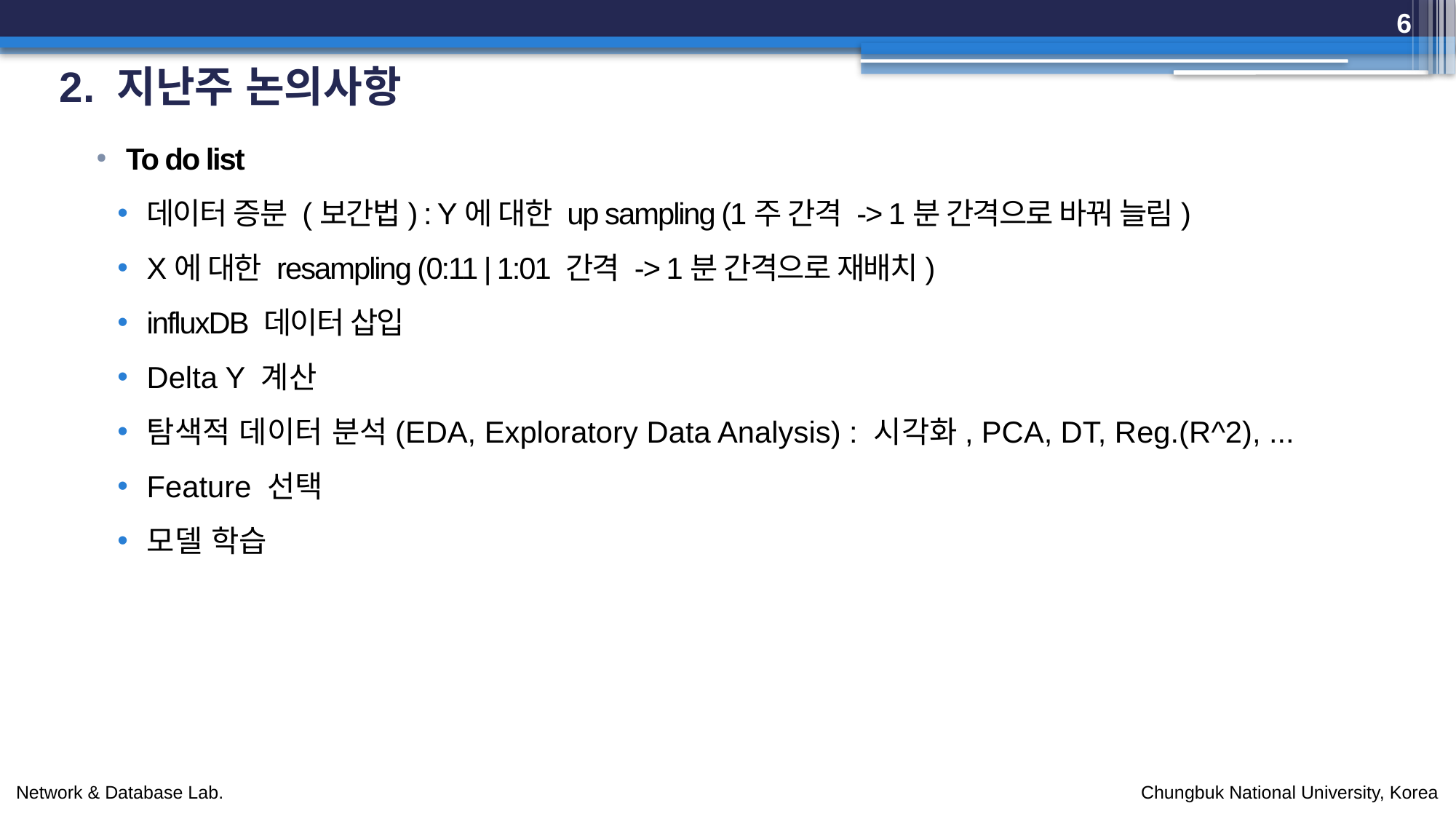

6
# 2. 지난주 논의사항
To do list
데이터 증분 (보간법) : Y에 대한 up sampling (1주 간격 -> 1분 간격으로 바꿔 늘림)
X에 대한 resampling (0:11 | 1:01 간격 -> 1분 간격으로 재배치)
influxDB 데이터 삽입
Delta Y 계산
탐색적 데이터 분석(EDA, Exploratory Data Analysis) : 시각화, PCA, DT, Reg.(R^2), ...
Feature 선택
모델 학습